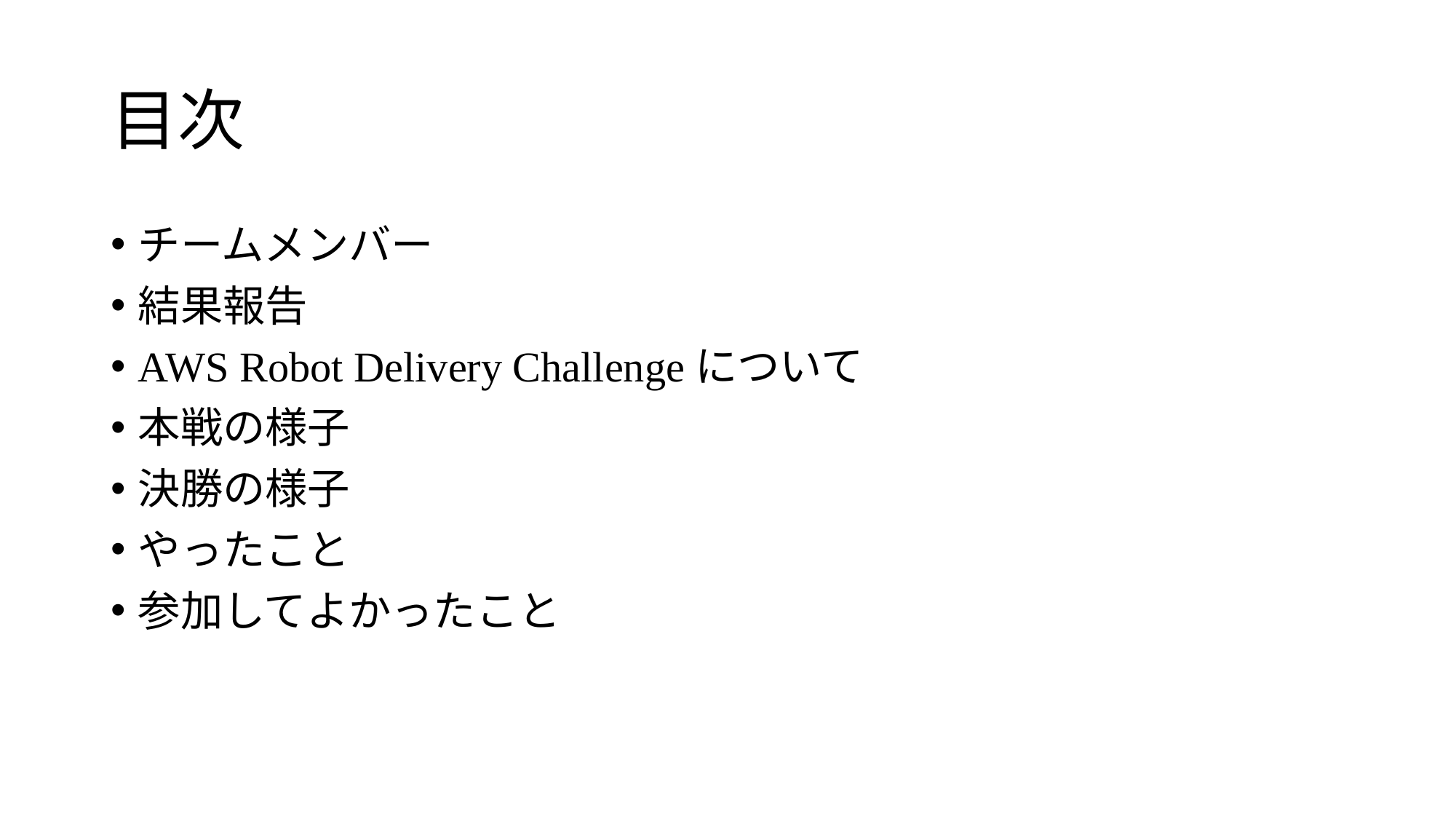

# 目次
チームメンバー
結果報告
AWS Robot Delivery Challengeについて
本戦の様子
決勝の様子
やったこと
参加してよかったこと